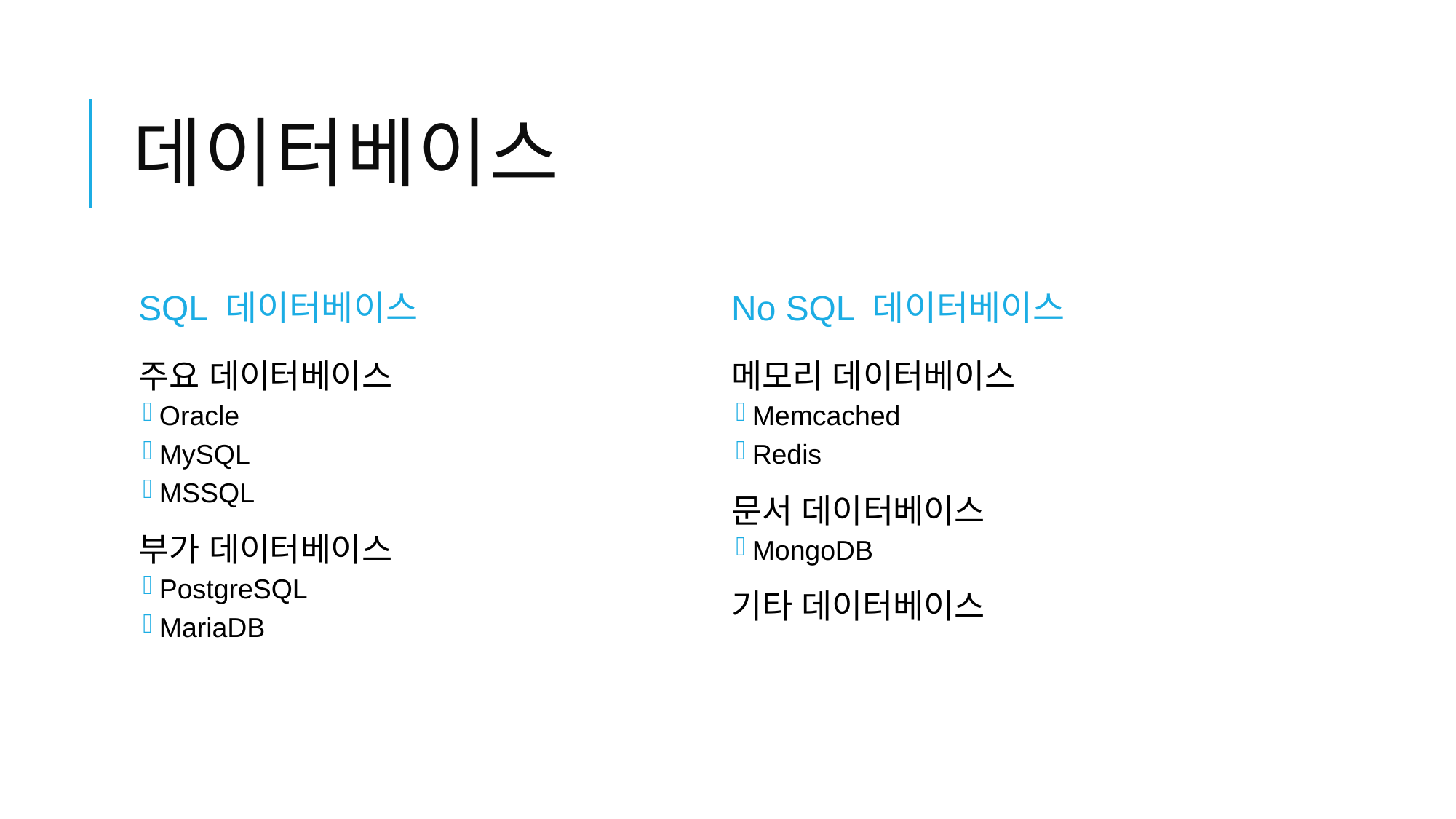

# 데이터베이스
SQL 데이터베이스
No SQL 데이터베이스
주요 데이터베이스
Oracle
MySQL
MSSQL
부가 데이터베이스
PostgreSQL
MariaDB

메모리 데이터베이스
Memcached
Redis
문서 데이터베이스
MongoDB
기타 데이터베이스